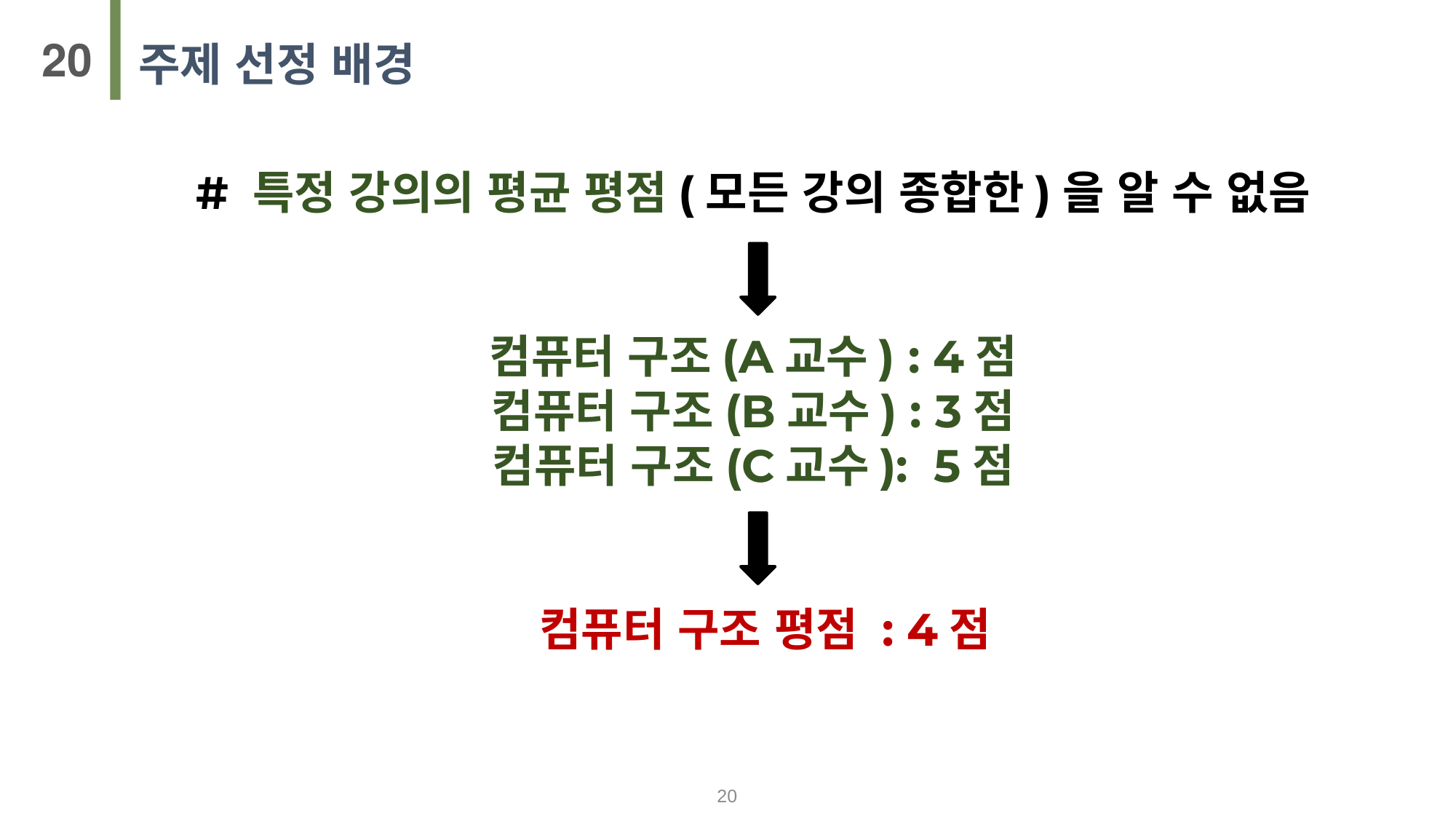

20
주제 선정 배경

# 특정 강의의 평균 평점(모든 강의 종합한)을 알 수 없음

컴퓨터 구조(A교수) : 4점
컴퓨터 구조(B교수) : 3점
컴퓨터 구조(C교수):  5점

 컴퓨터 구조 평점 : 4점

20